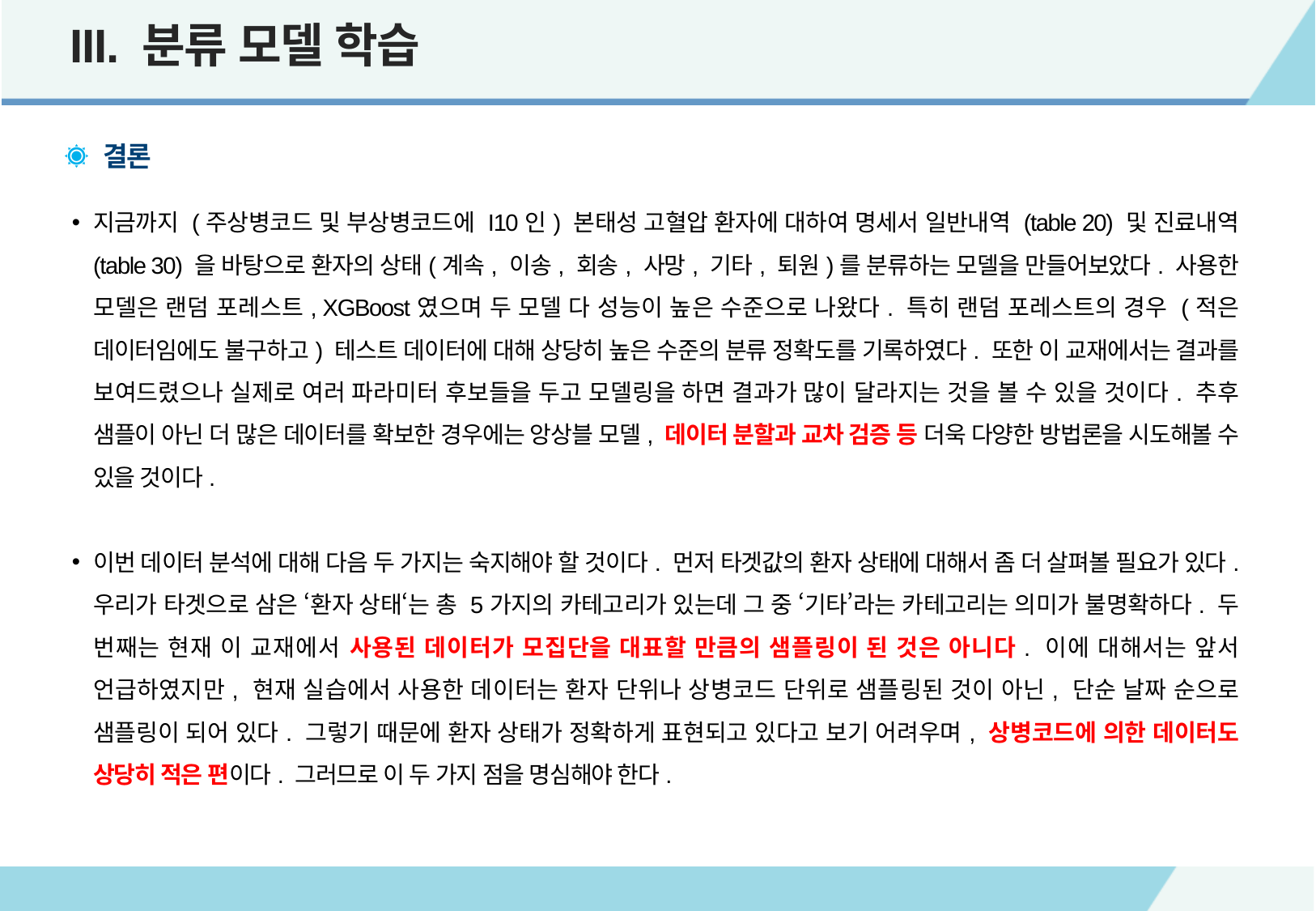

III. 분류 모델 학습
결론
지금까지 (주상병코드 및 부상병코드에 I10인) 본태성 고혈압 환자에 대하여 명세서 일반내역 (table 20) 및 진료내역 (table 30) 을 바탕으로 환자의 상태(계속, 이송, 회송, 사망, 기타, 퇴원)를 분류하는 모델을 만들어보았다. 사용한 모델은 랜덤 포레스트, XGBoost였으며 두 모델 다 성능이 높은 수준으로 나왔다. 특히 랜덤 포레스트의 경우 (적은 데이터임에도 불구하고) 테스트 데이터에 대해 상당히 높은 수준의 분류 정확도를 기록하였다. 또한 이 교재에서는 결과를 보여드렸으나 실제로 여러 파라미터 후보들을 두고 모델링을 하면 결과가 많이 달라지는 것을 볼 수 있을 것이다. 추후 샘플이 아닌 더 많은 데이터를 확보한 경우에는 앙상블 모델, 데이터 분할과 교차 검증 등 더욱 다양한 방법론을 시도해볼 수 있을 것이다.

이번 데이터 분석에 대해 다음 두 가지는 숙지해야 할 것이다. 먼저 타겟값의 환자 상태에 대해서 좀 더 살펴볼 필요가 있다. 우리가 타겟으로 삼은 ‘환자 상태‘는 총 5가지의 카테고리가 있는데 그 중 ‘기타’라는 카테고리는 의미가 불명확하다. 두 번째는 현재 이 교재에서 사용된 데이터가 모집단을 대표할 만큼의 샘플링이 된 것은 아니다. 이에 대해서는 앞서 언급하였지만, 현재 실습에서 사용한 데이터는 환자 단위나 상병코드 단위로 샘플링된 것이 아닌, 단순 날짜 순으로 샘플링이 되어 있다. 그렇기 때문에 환자 상태가 정확하게 표현되고 있다고 보기 어려우며, 상병코드에 의한 데이터도 상당히 적은 편이다. 그러므로 이 두 가지 점을 명심해야 한다.